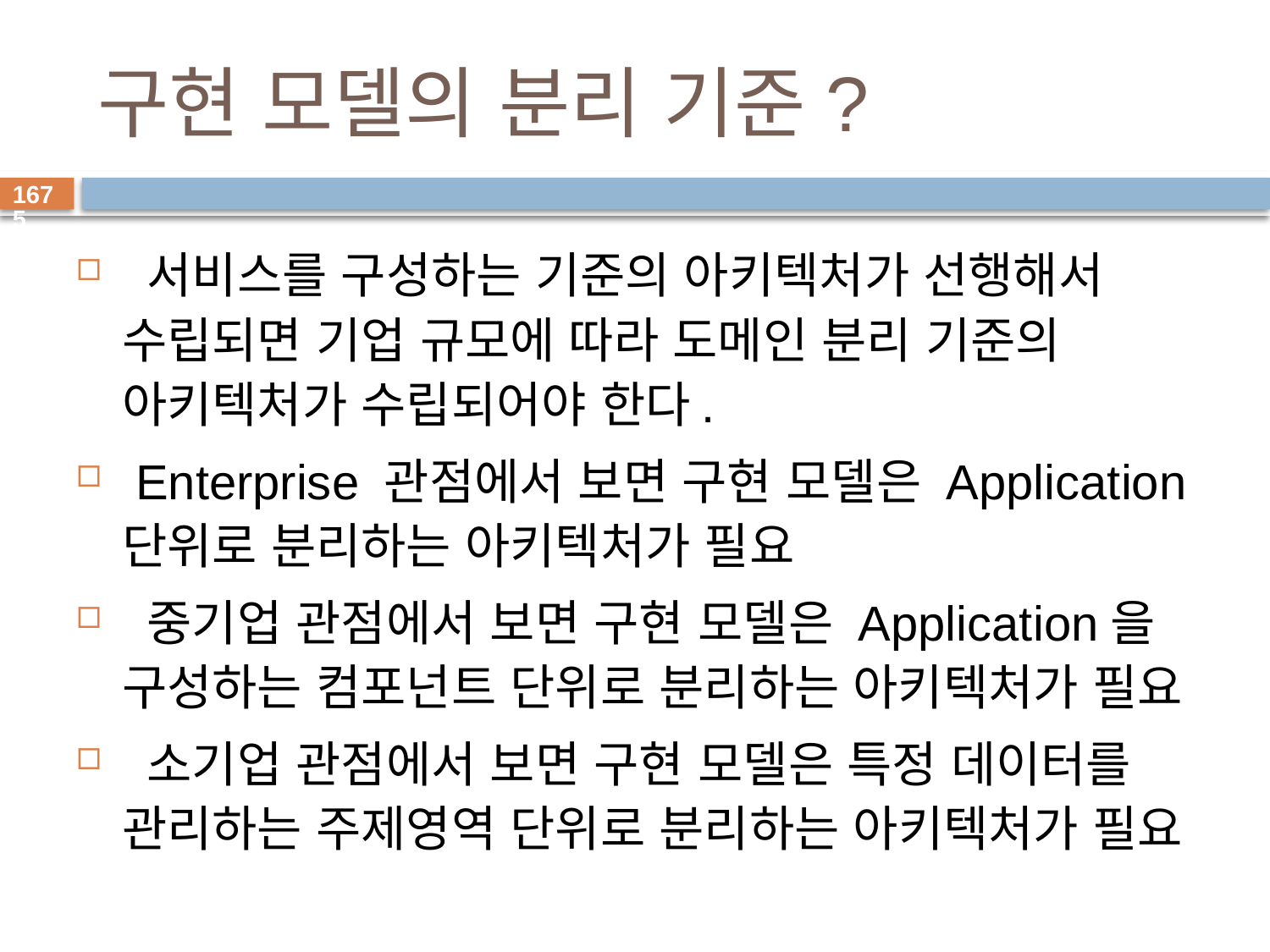

# 구현 모델의 분리 기준?
1675
 서비스를 구성하는 기준의 아키텍처가 선행해서 수립되면 기업 규모에 따라 도메인 분리 기준의 아키텍처가 수립되어야 한다.
 Enterprise 관점에서 보면 구현 모델은 Application 단위로 분리하는 아키텍처가 필요
 중기업 관점에서 보면 구현 모델은 Application을 구성하는 컴포넌트 단위로 분리하는 아키텍처가 필요
 소기업 관점에서 보면 구현 모델은 특정 데이터를 관리하는 주제영역 단위로 분리하는 아키텍처가 필요